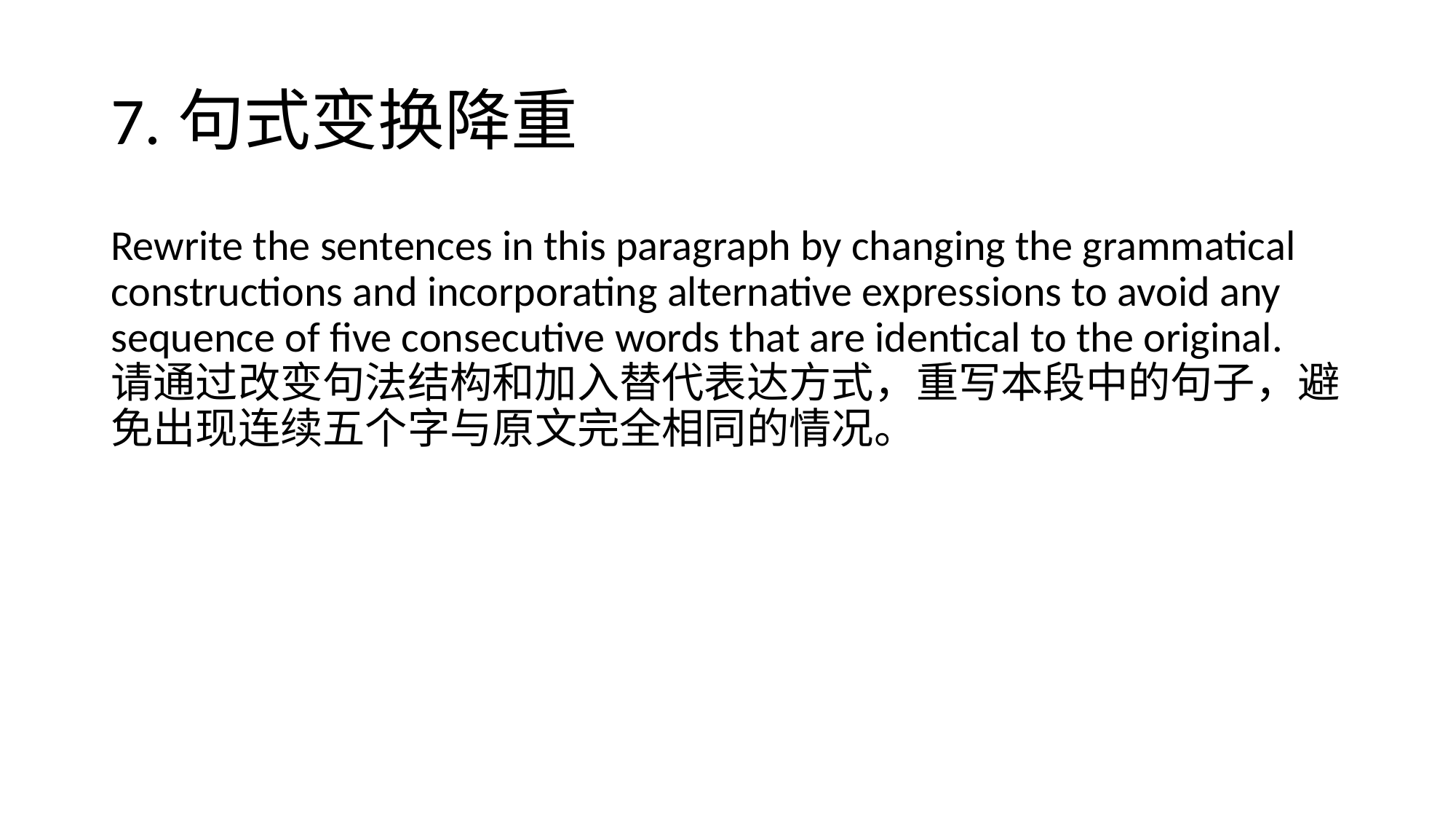

# 7.句式变换降重
Rewrite the sentences in this paragraph by changing the grammatical constructions and incorporating alternative expressions to avoid any sequence of five consecutive words that are identical to the original. 请通过改变句法结构和加入替代表达方式，重写本段中的句子，避免出现连续五个字与原文完全相同的情况。